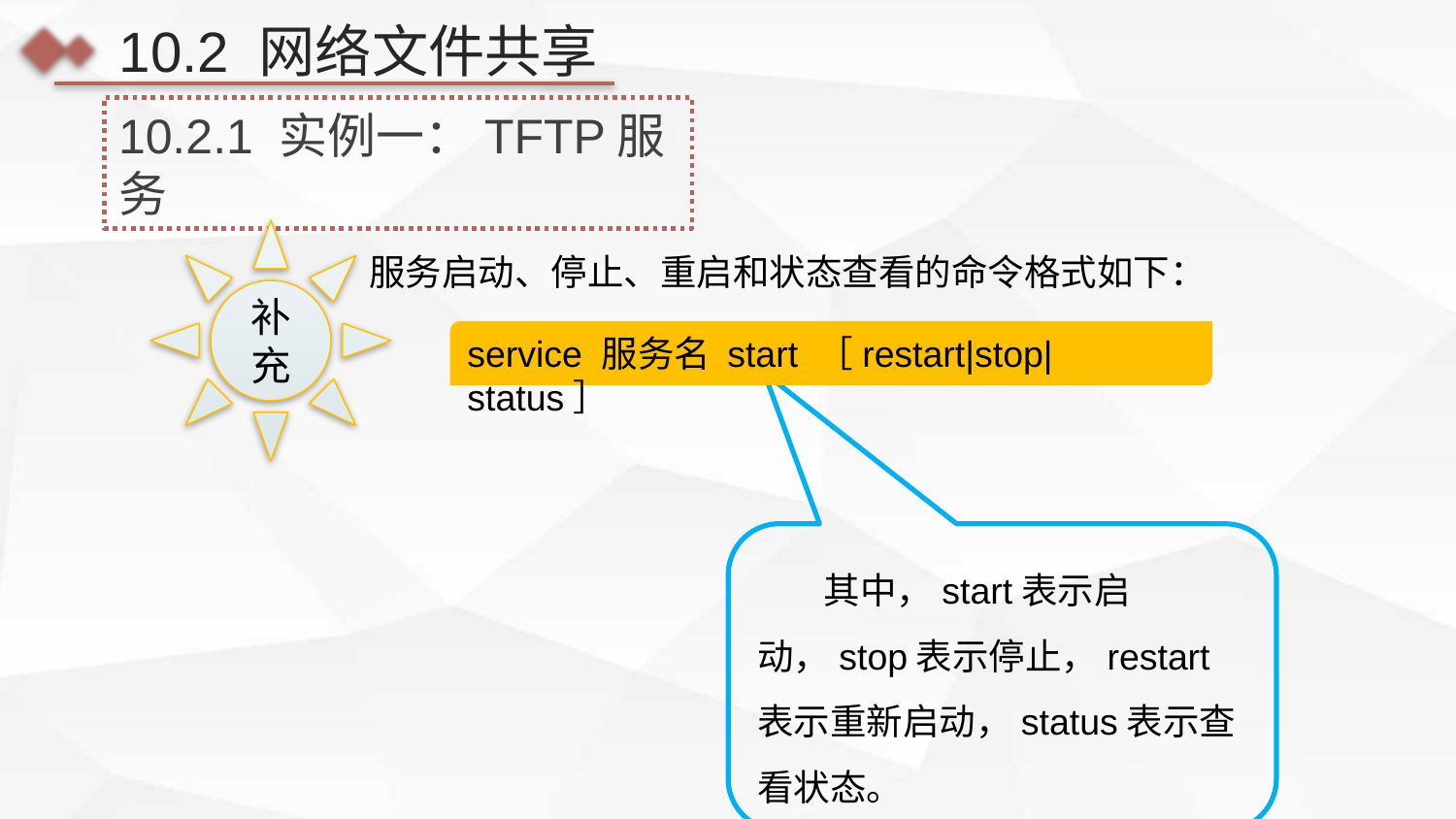

10.2 网络文件共享

10.2.1 实例一：TFTP服务
补充
       服务启动、停止、重启和状态查看的命令格式如下：
service 服务名 start ［restart|stop|status］
       其中，start表示启动，stop表示停止，restart表示重新启动，status表示查看状态。